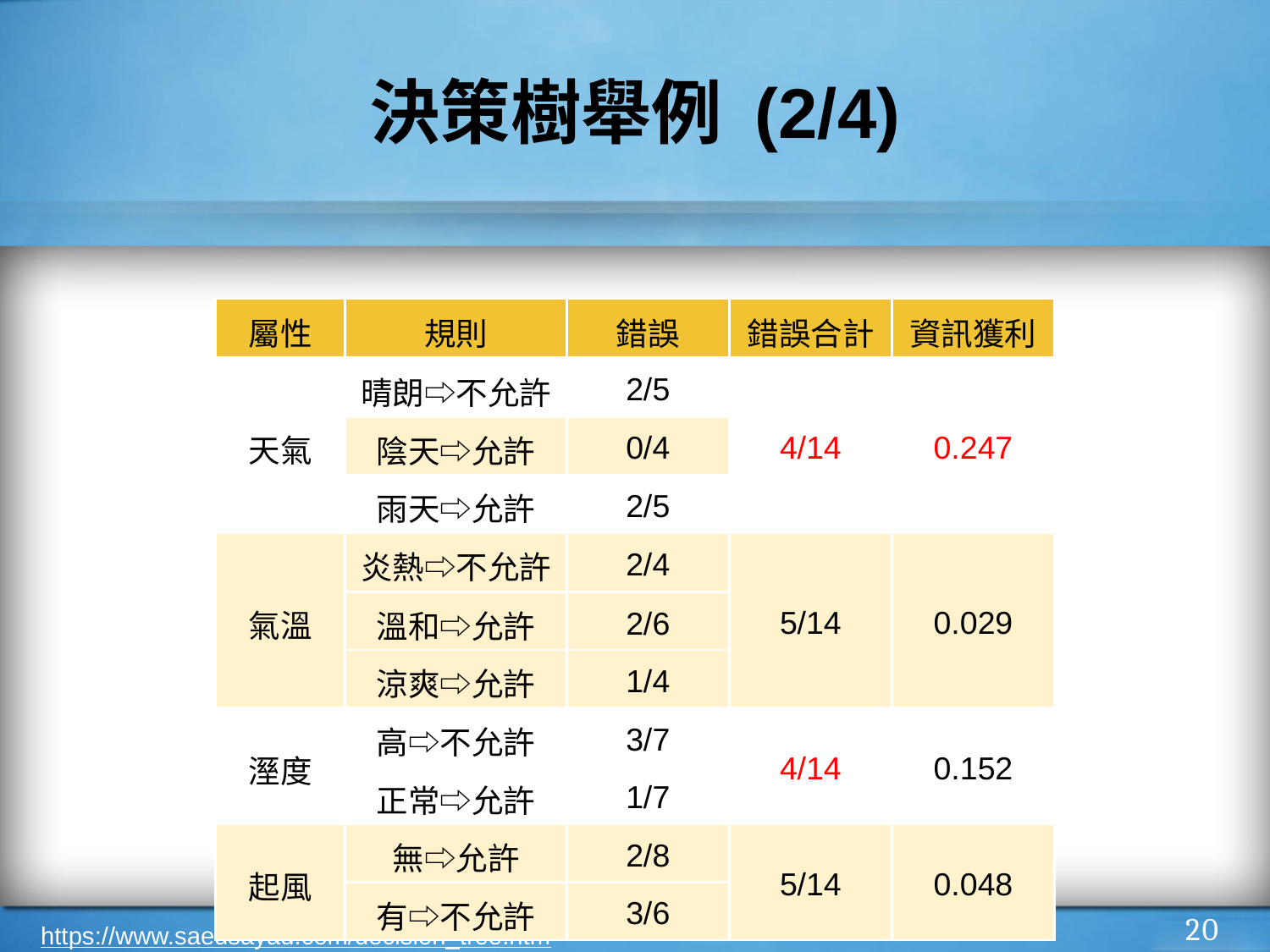

# 決策樹舉例 (2/4)

| 屬性 | 規則 | 錯誤 | 錯誤合計 | 資訊獲利 |
| --- | --- | --- | --- | --- |
| 天氣 | 晴朗⇨不允許 | 2/5 | 4/14 | 0.247 |
|  | 陰天⇨允許 | 0/4 |  |  |
|  | 雨天⇨允許 | 2/5 |  |  |
| 氣溫 | 炎熱⇨不允許 | 2/4 | 5/14 | 0.029 |
|  | 溫和⇨允許 | 2/6 |  |  |
|  | 涼爽⇨允許 | 1/4 |  |  |
| 溼度 | 高⇨不允許 | 3/7 | 4/14 | 0.152 |
|  | 正常⇨允許 | 1/7 |  |  |
| 起風 | 無⇨允許 | 2/8 | 5/14 | 0.048 |
|  | 有⇨不允許 | 3/6 |  |  |
20
https://www.saedsayad.com/decision_tree.htm